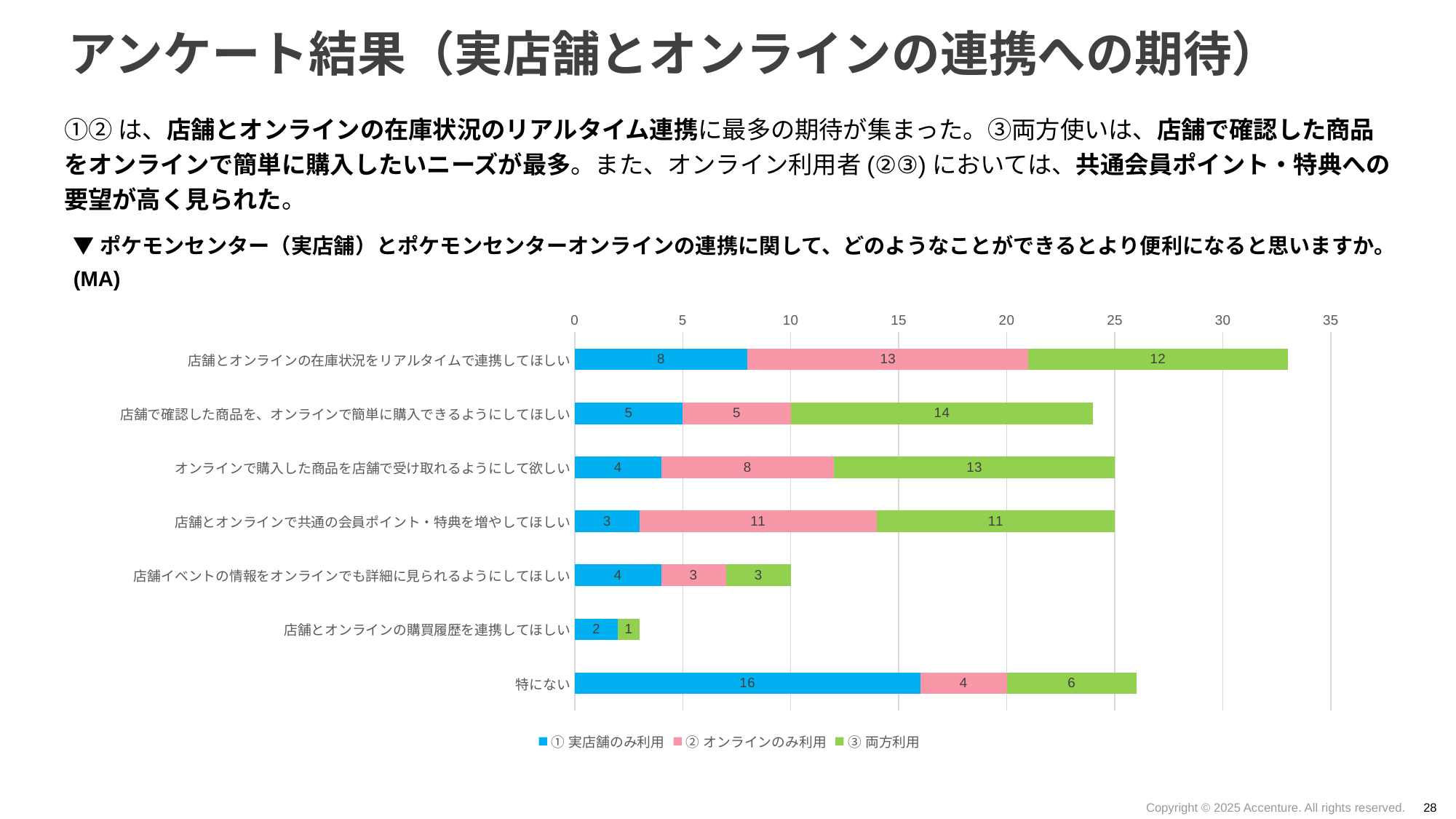

# アンケート結果（実店舗とオンラインの連携への期待）
①②は、店舗とオンラインの在庫状況のリアルタイム連携に最多の期待が集まった。③両方使いは、店舗で確認した商品をオンラインで簡単に購入したいニーズが最多。また、オンライン利用者(②③)においては、共通会員ポイント・特典への要望が高く見られた。
▼ポケモンセンター（実店舗）とポケモンセンターオンラインの連携に関して、どのようなことができるとより便利になると思いますか。(MA)

### Chart

| Category | ①実店舗のみ利用 | ②オンラインのみ利用 | ③両方利用 |
|---|---|---|---|
| 店舗とオンラインの在庫状況をリアルタイムで連携してほしい | 8.0 | 13.0 | 12.0 |
| 店舗で確認した商品を、オンラインで簡単に購入できるようにしてほしい | 5.0 | 5.0 | 14.0 |
| オンラインで購入した商品を店舗で受け取れるようにして欲しい | 4.0 | 8.0 | 13.0 |
| 店舗とオンラインで共通の会員ポイント・特典を増やしてほしい | 3.0 | 11.0 | 11.0 |
| 店舗イベントの情報をオンラインでも詳細に見られるようにしてほしい | 4.0 | 3.0 | 3.0 |
| 店舗とオンラインの購買履歴を連携してほしい | 2.0 | 0.0 | 1.0 |
| 特にない | 16.0 | 4.0 | 6.0 |